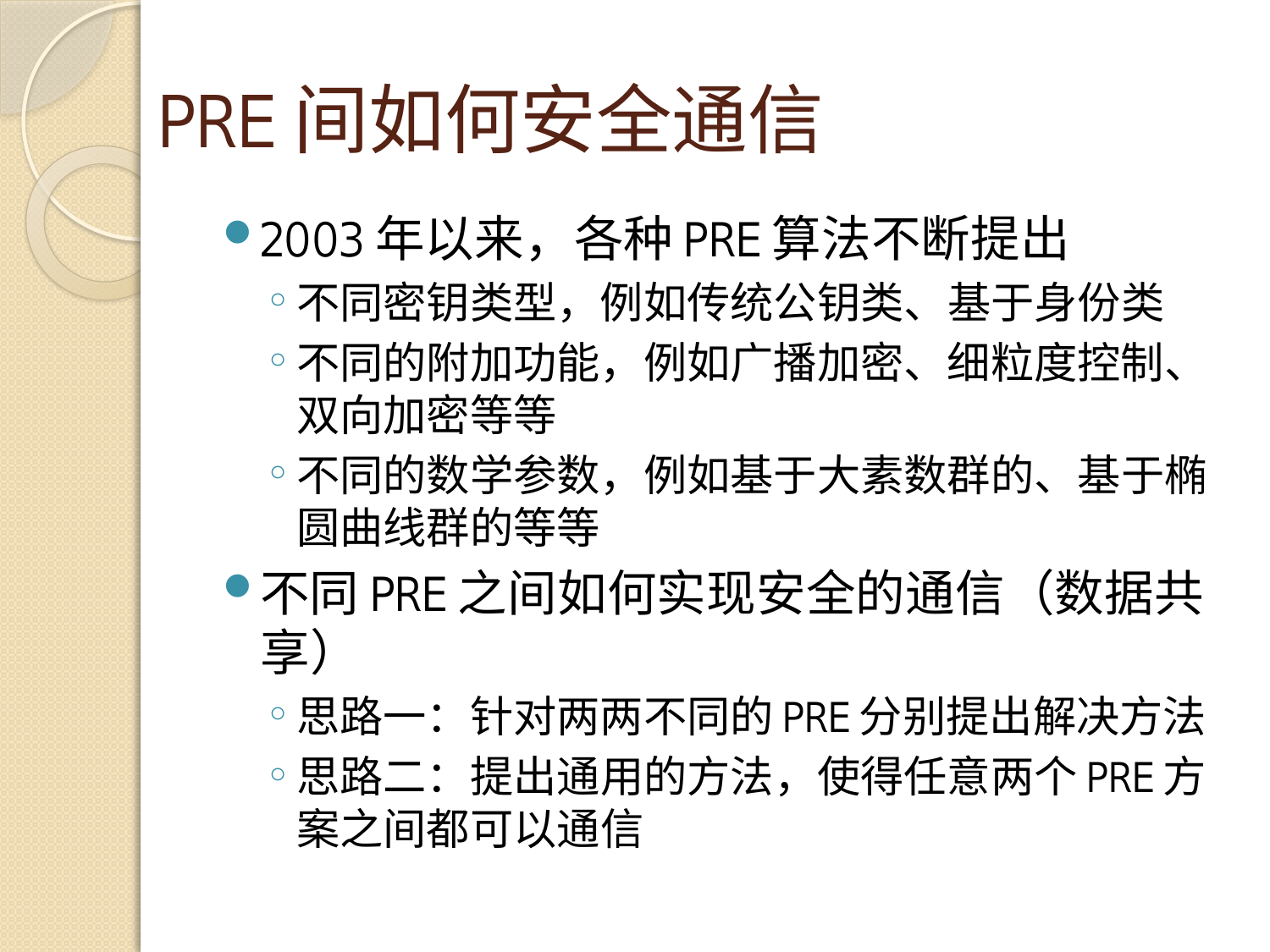

# PRE间如何安全通信
2003年以来，各种PRE算法不断提出
不同密钥类型，例如传统公钥类、基于身份类
不同的附加功能，例如广播加密、细粒度控制、双向加密等等
不同的数学参数，例如基于大素数群的、基于椭圆曲线群的等等
不同PRE之间如何实现安全的通信（数据共享）
思路一：针对两两不同的PRE分别提出解决方法
思路二：提出通用的方法，使得任意两个PRE方案之间都可以通信